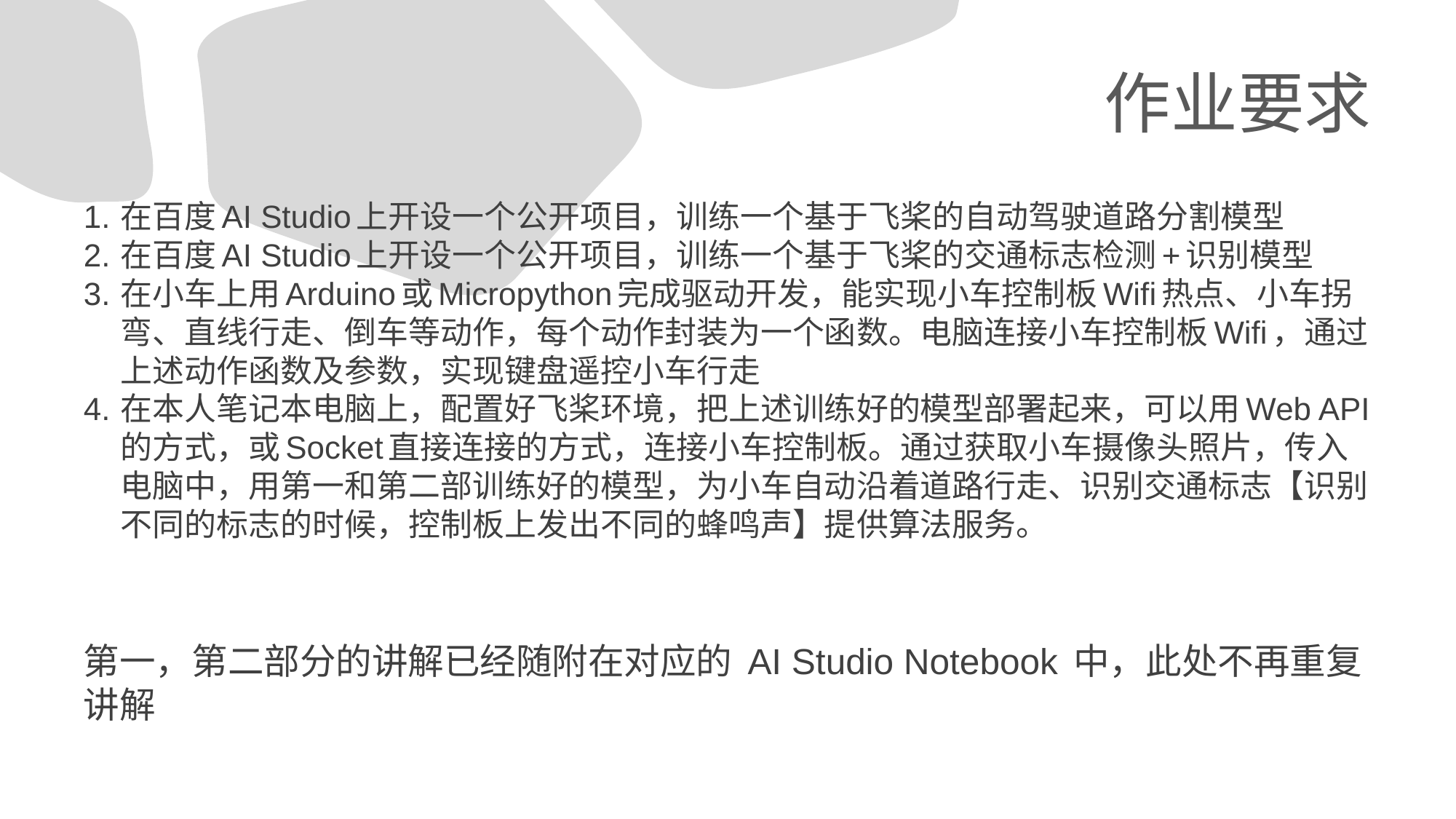

# 作业要求
在百度AI Studio上开设一个公开项目，训练一个基于飞桨的自动驾驶道路分割模型
在百度AI Studio上开设一个公开项目，训练一个基于飞桨的交通标志检测+识别模型
在小车上用Arduino或Micropython完成驱动开发，能实现小车控制板Wifi热点、小车拐弯、直线行走、倒车等动作，每个动作封装为一个函数。电脑连接小车控制板Wifi，通过上述动作函数及参数，实现键盘遥控小车行走
在本人笔记本电脑上，配置好飞桨环境，把上述训练好的模型部署起来，可以用Web API的方式，或Socket直接连接的方式，连接小车控制板。通过获取小车摄像头照片，传入电脑中，用第一和第二部训练好的模型，为小车自动沿着道路行走、识别交通标志【识别不同的标志的时候，控制板上发出不同的蜂鸣声】提供算法服务。

第一，第二部分的讲解已经随附在对应的 AI Studio Notebook 中，此处不再重复讲解